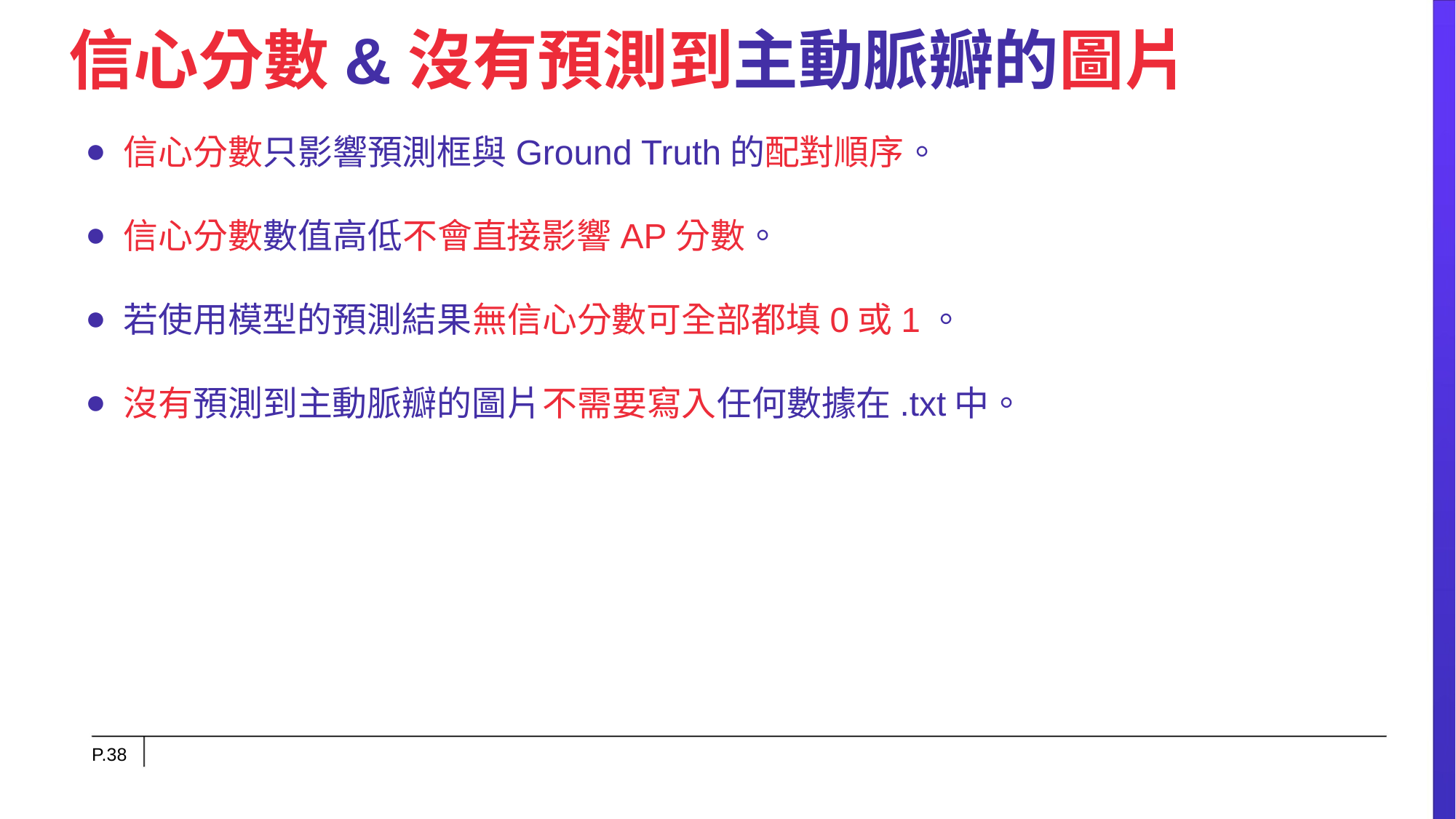

# 信心分數&沒有預測到主動脈瓣的圖片

信心分數只影響預測框與Ground Truth的配對順序。

信心分數數值高低不會直接影響AP分數。

若使用模型的預測結果無信心分數可全部都填0或1。

沒有預測到主動脈瓣的圖片不需要寫入任何數據在.txt中。

P.38